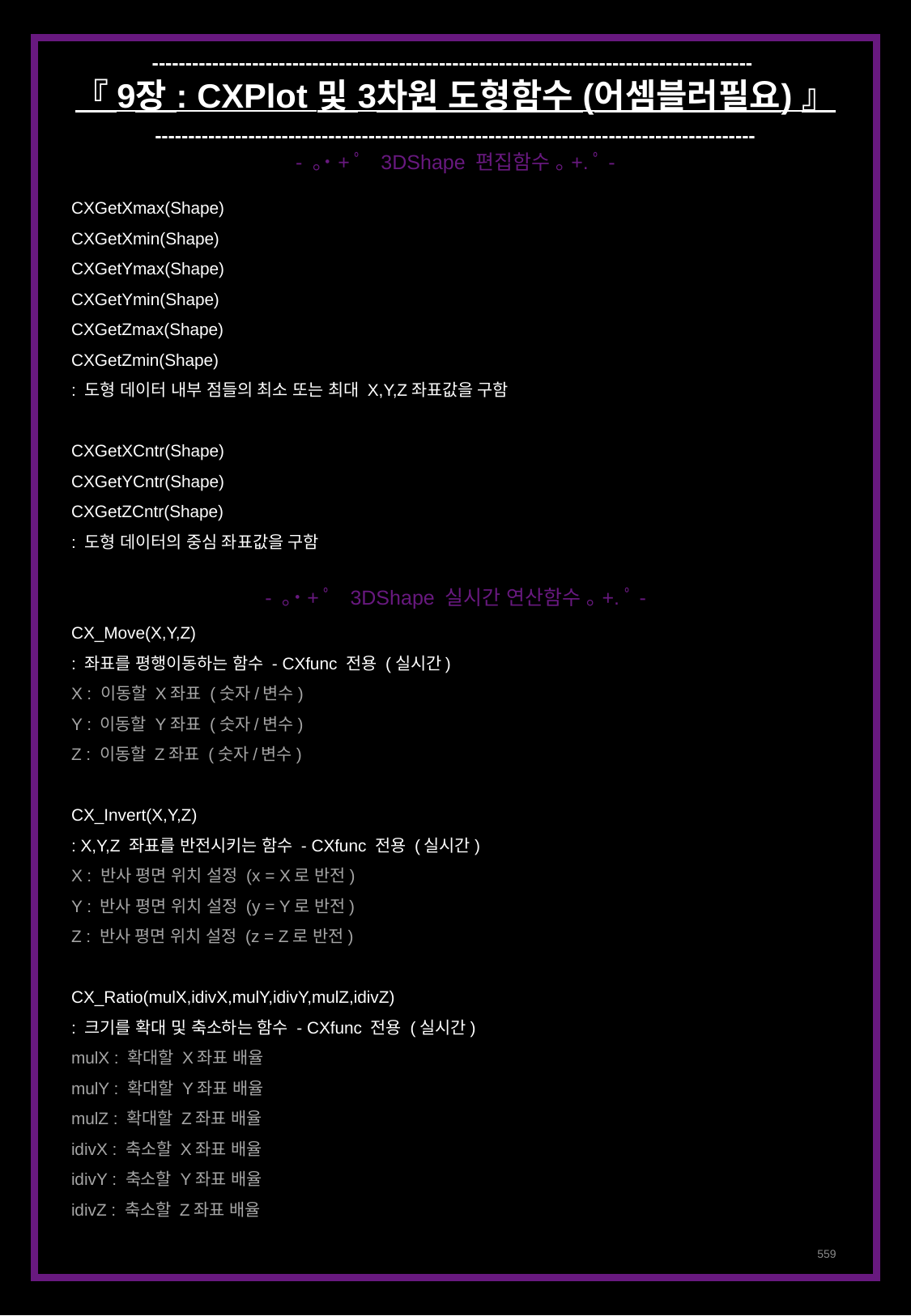

------------------------------------------------------------------------------------------
『 9장 : CXPlot 및 3차원 도형함수 (어셈블러필요) 』
------------------------------------------------------------------------------------------
- ｡˙+ﾟ  3DShape 편집함수 ｡+.ﾟ-
CXGetXmax(Shape)
CXGetXmin(Shape)
CXGetYmax(Shape)
CXGetYmin(Shape)
CXGetZmax(Shape)
CXGetZmin(Shape)
: 도형 데이터 내부 점들의 최소 또는 최대 X,Y,Z좌표값을 구함

CXGetXCntr(Shape)
CXGetYCntr(Shape)
CXGetZCntr(Shape)
: 도형 데이터의 중심 좌표값을 구함

CX_Move(X,Y,Z)
: 좌표를 평행이동하는 함수 - CXfunc 전용 (실시간)
X : 이동할 X좌표 (숫자/변수)
Y : 이동할 Y좌표 (숫자/변수)
Z : 이동할 Z좌표 (숫자/변수)

CX_Invert(X,Y,Z)
: X,Y,Z 좌표를 반전시키는 함수 - CXfunc 전용 (실시간)
X : 반사 평면 위치 설정 (x = X로 반전)
Y : 반사 평면 위치 설정 (y = Y로 반전)
Z : 반사 평면 위치 설정 (z = Z로 반전)

CX_Ratio(mulX,idivX,mulY,idivY,mulZ,idivZ)
: 크기를 확대 및 축소하는 함수 - CXfunc 전용 (실시간)
mulX : 확대할 X좌표 배율
mulY : 확대할 Y좌표 배율
mulZ : 확대할 Z좌표 배율
idivX : 축소할 X좌표 배율
idivY : 축소할 Y좌표 배율
idivZ : 축소할 Z좌표 배율
- ｡˙+ﾟ  3DShape 실시간 연산함수 ｡+.ﾟ-
559